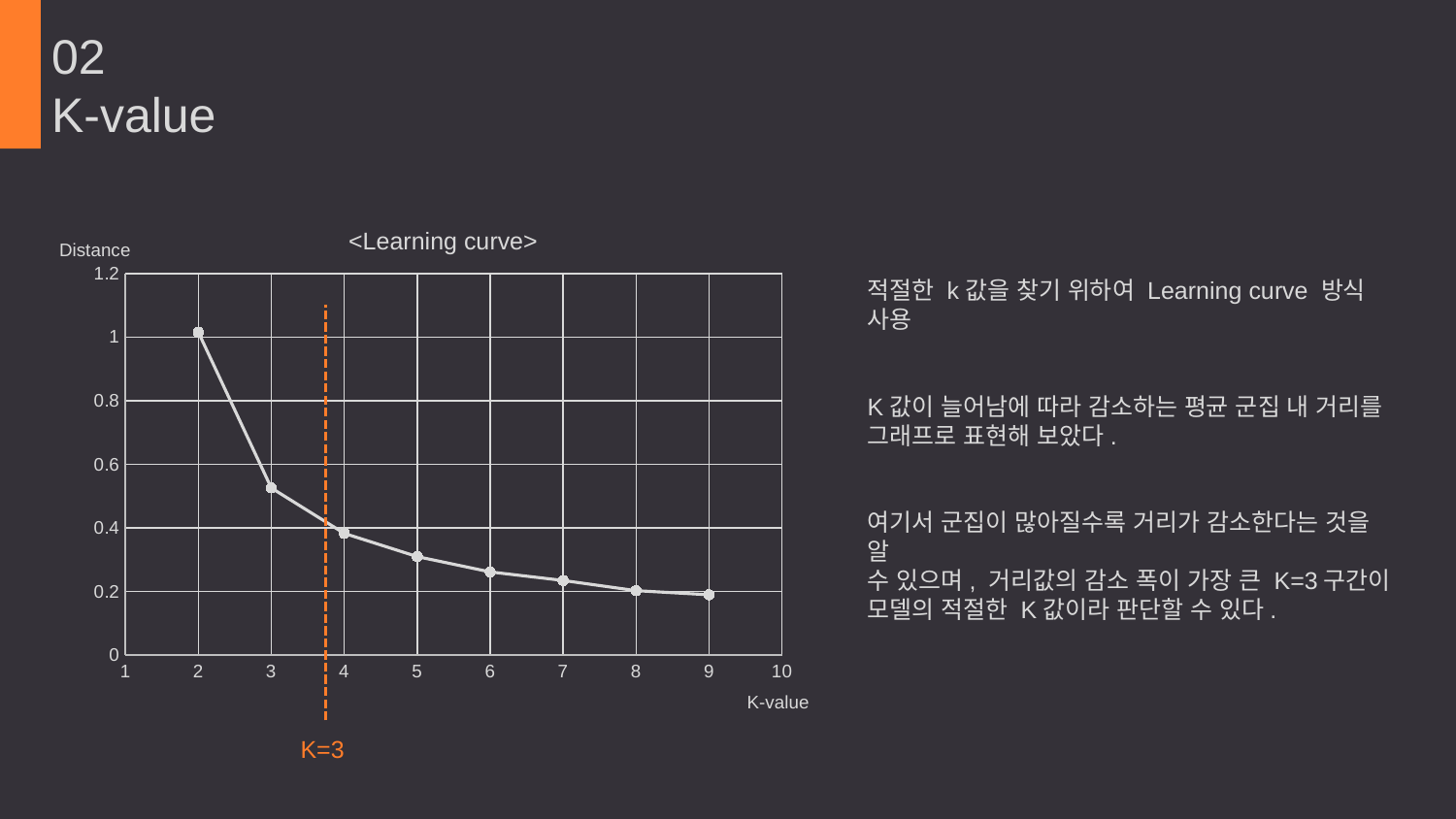

02
K-value
<Learning curve>
Distance

### Chart

| Category | y |
|---|---|
적절한 k값을 찾기 위하여 Learning curve 방식 사용

K값이 늘어남에 따라 감소하는 평균 군집 내 거리를
그래프로 표현해 보았다.

여기서 군집이 많아질수록 거리가 감소한다는 것을 알
수 있으며, 거리값의 감소 폭이 가장 큰 K=3구간이
모델의 적절한 K값이라 판단할 수 있다.

K-value
K=3